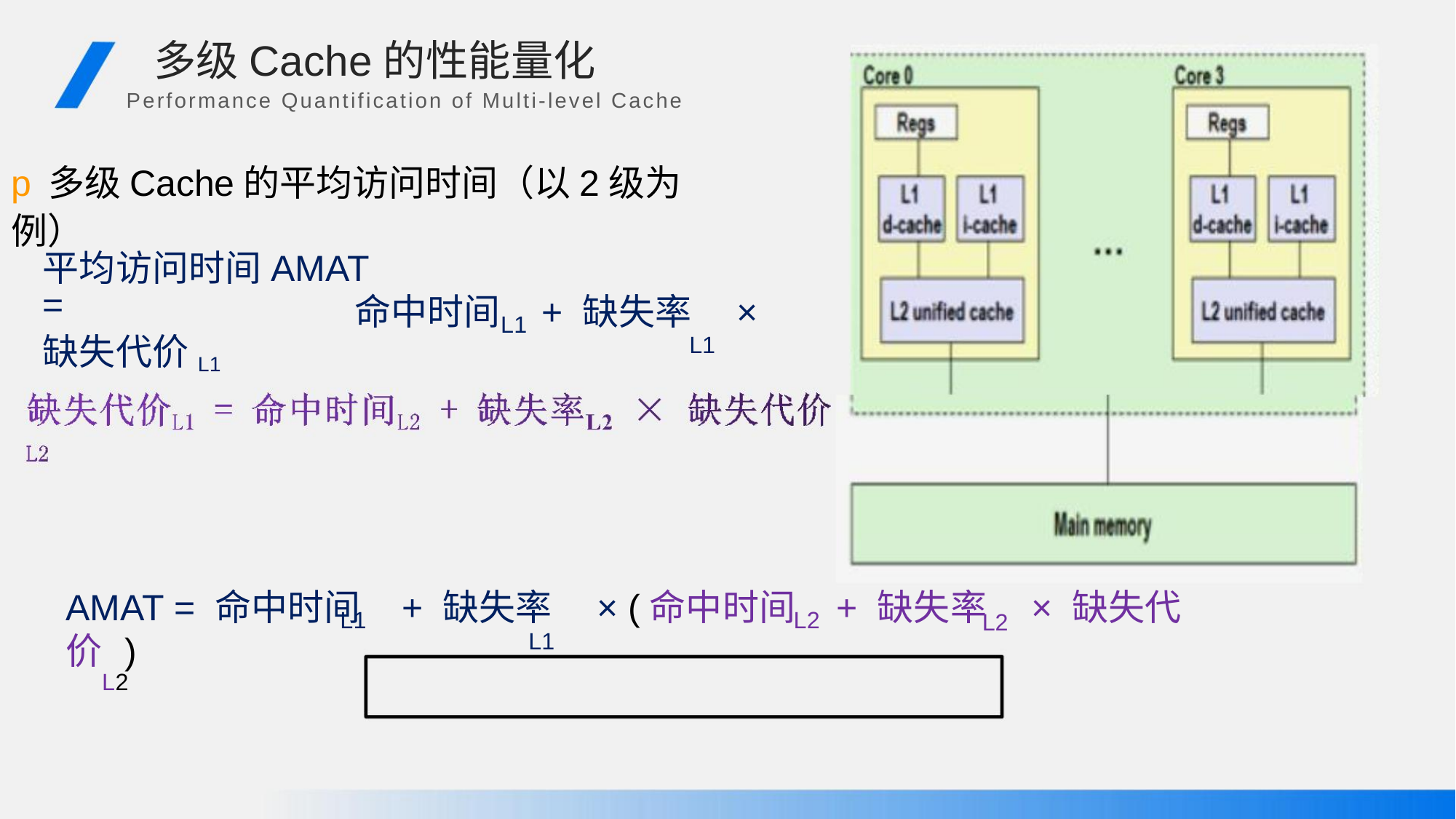

多级Cache的性能量化
Performance Quantification of Multi-level Cache
p多级Cache的平均访问时间（以2级为例）
平均访问时间AMAT =
命中时间 + 缺失率 ×
L1
L1
缺失代价L1
AMAT = 命中时间 + 缺失率 × (命中时间 + 缺失率 × 缺失代
L1
L2
L1
L2
价 )
L2